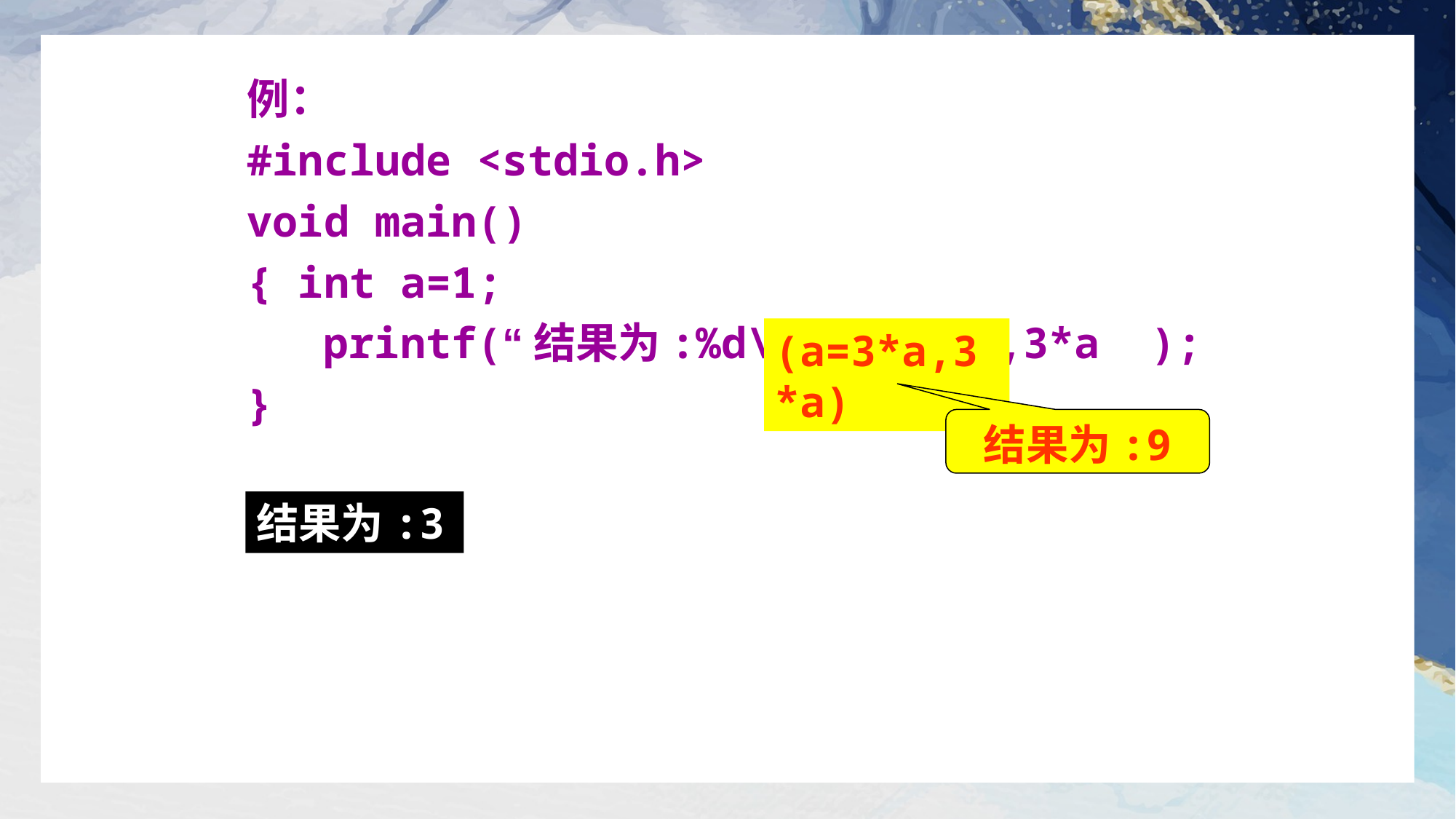

例：
#include <stdio.h>
void main()
{ int a=1;
   printf(“结果为:%d\n”, a=3*a,3*a  );
}

(a=3*a,3*a)

结果为:9
结果为:3